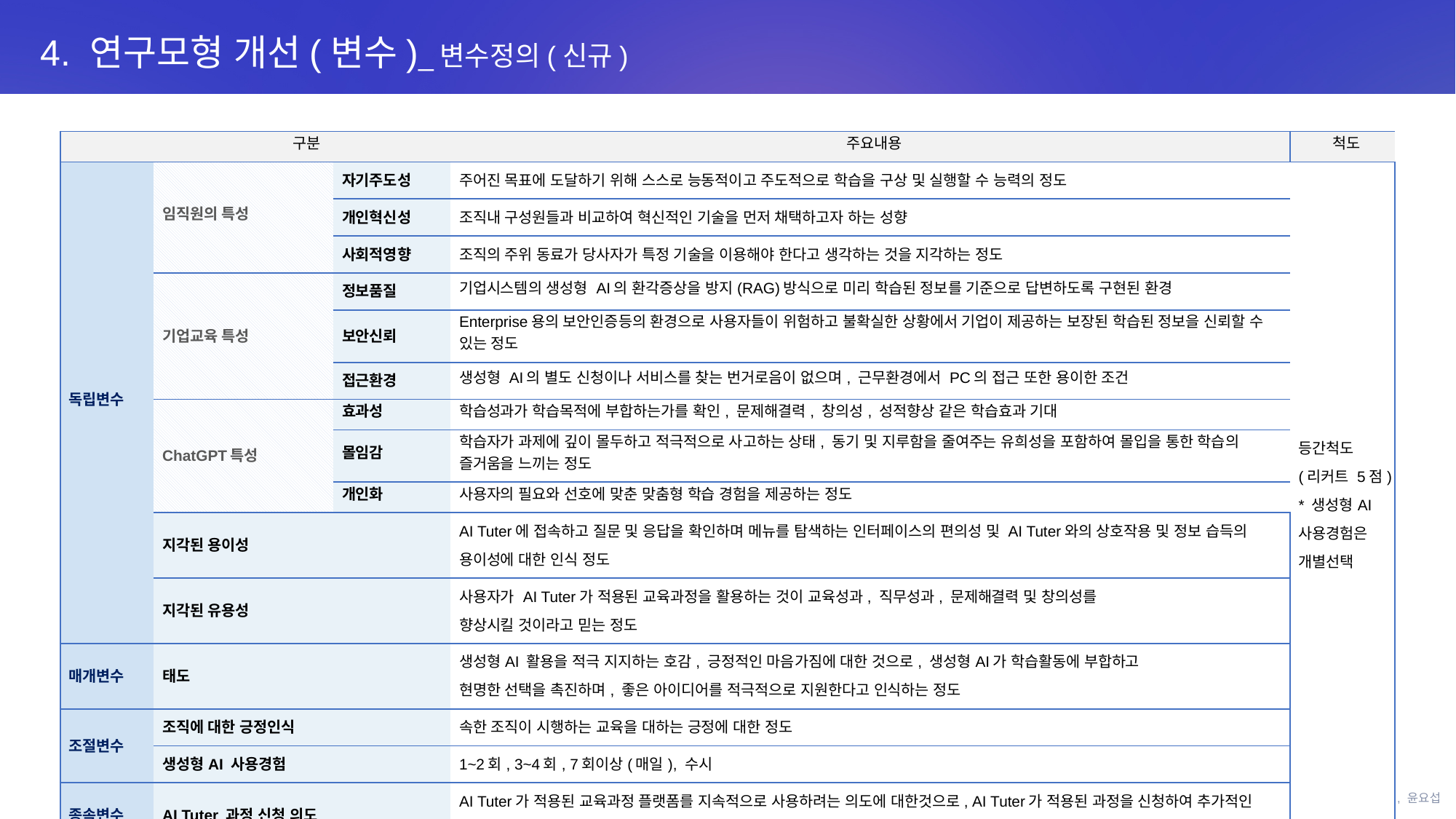

4. 연구모형 개선(변수)_변수정의(신규)
|  | 구분 |  | 주요내용 | 척도 |
| --- | --- | --- | --- | --- |
| 독립변수 | 임직원의 특성 | 자기주도성 | 주어진 목표에 도달하기 위해 스스로 능동적이고 주도적으로 학습을 구상 및 실행할 수 능력의 정도 | 등간척도 (리커트 5점) \* 생성형AI사용경험은 개별선택 |
|  |  | 개인혁신성 | 조직내 구성원들과 비교하여 혁신적인 기술을 먼저 채택하고자 하는 성향 |  |
|  |  | 사회적영향 | 조직의 주위 동료가 당사자가 특정 기술을 이용해야 한다고 생각하는 것을 지각하는 정도 |  |
|  | 기업교육 특성 | 정보품질 | 기업시스템의 생성형 AI의 환각증상을 방지(RAG)방식으로 미리 학습된 정보를 기준으로 답변하도록 구현된 환경 |  |
|  |  | 보안신뢰 | Enterprise용의 보안인증등의 환경으로 사용자들이 위험하고 불확실한 상황에서 기업이 제공하는 보장된 학습된 정보을 신뢰할 수 있는 정도 |  |
|  |  | 접근환경 | 생성형 AI의 별도 신청이나 서비스를 찾는 번거로음이 없으며, 근무환경에서 PC의 접근 또한 용이한 조건 |  |
|  | ChatGPT특성 | 효과성 | 학습성과가 학습목적에 부합하는가를 확인, 문제해결력, 창의성, 성적향상 같은 학습효과 기대 |  |
|  |  | 몰임감 | 학습자가 과제에 깊이 몰두하고 적극적으로 사고하는 상태, 동기 및 지루함을 줄여주는 유희성을 포함하여 몰입을 통한 학습의 즐거움을 느끼는 정도 |  |
|  |  | 개인화 | 사용자의 필요와 선호에 맞춘 맞춤형 학습 경험을 제공하는 정도 |  |
|  | 지각된 용이성 |  | AI Tuter에 접속하고 질문 및 응답을 확인하며 메뉴를 탐색하는 인터페이스의 편의성 및 AI Tuter와의 상호작용 및 정보 습득의 용이성에 대한 인식 정도 |  |
|  | 지각된 유용성 |  | 사용자가 AI Tuter가 적용된 교육과정을 활용하는 것이 교육성과, 직무성과, 문제해결력 및 창의성를 향상시킬 것이라고 믿는 정도 |  |
| 매개변수 | 태도 |  | 생성형AI 활용을 적극 지지하는 호감, 긍정적인 마음가짐에 대한 것으로, 생성형AI가 학습활동에 부합하고 현명한 선택을 촉진하며, 좋은 아이디어를 적극적으로 지원한다고 인식하는 정도 |  |
| 조절변수 | 조직에 대한 긍정인식 |  | 속한 조직이 시행하는 교육을 대하는 긍정에 대한 정도 |  |
|  | 생성형AI 사용경험 |  | 1~2회, 3~4회, 7회이상(매일), 수시 |  |
| 종속변수 | AI Tuter 과정 신청 의도 |  | AI Tuter가 적용된 교육과정 플랫폼를 지속적으로 사용하려는 의도에 대한것으로, AI Tuter가 적용된 과정을 신청하여 추가적인 과정학습을 선택하고 동료들에게도 추천하고 소개하며 확산시키려는 사용자의 인식정도 |  |